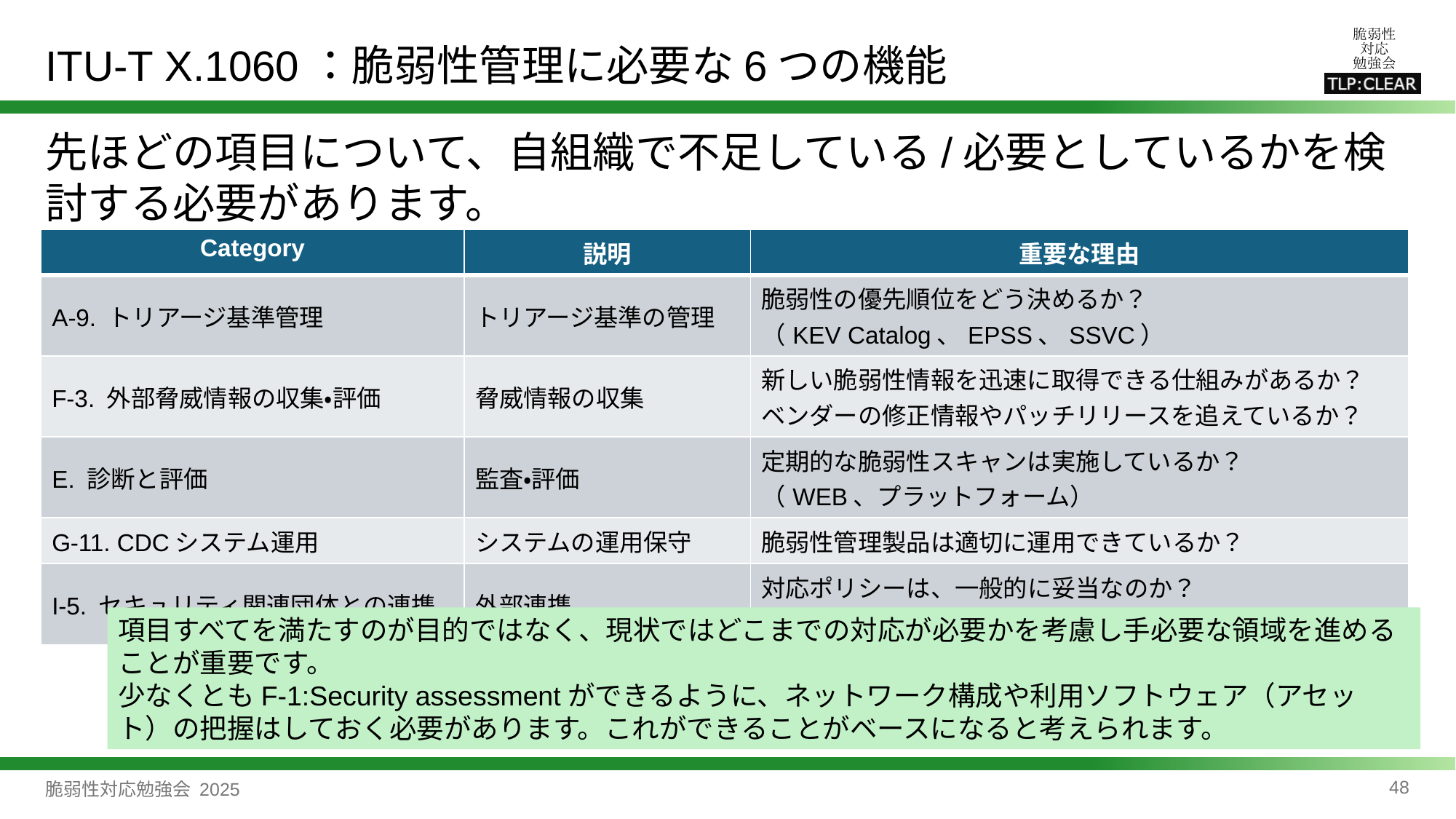

# ITU-T X.1060：脆弱性管理に必要な6つの機能
先ほどの項目について、自組織で不足している/必要としているかを検討する必要があります。
| Category | 説明 | 重要な理由 |
| --- | --- | --- |
| A-9. トリアージ基準管理 | トリアージ基準の管理 | 脆弱性の優先順位をどう決めるか？ （KEV Catalog、EPSS、SSVC） |
| F-3. 外部脅威情報の収集・評価 | 脅威情報の収集 | 新しい脆弱性情報を迅速に取得できる仕組みがあるか？ ベンダーの修正情報やパッチリリースを追えているか？ |
| E. 診断と評価 | 監査・評価 | 定期的な脆弱性スキャンは実施しているか？ （WEB、プラットフォーム） |
| G-11. CDCシステム運用 | システムの運用保守 | 脆弱性管理製品は適切に運用できているか？ |
| I-5. セキュリティ関連団体との連携 | 外部連携 | 対応ポリシーは、一般的に妥当なのか？ 業界内で協力や相談ができる状況か？ |
項目すべてを満たすのが目的ではなく、現状ではどこまでの対応が必要かを考慮し手必要な領域を進めることが重要です。
少なくともF-1:Security assessmentができるように、ネットワーク構成や利用ソフトウェア（アセット）の把握はしておく必要があります。これができることがベースになると考えられます。
48
脆弱性対応勉強会 2025